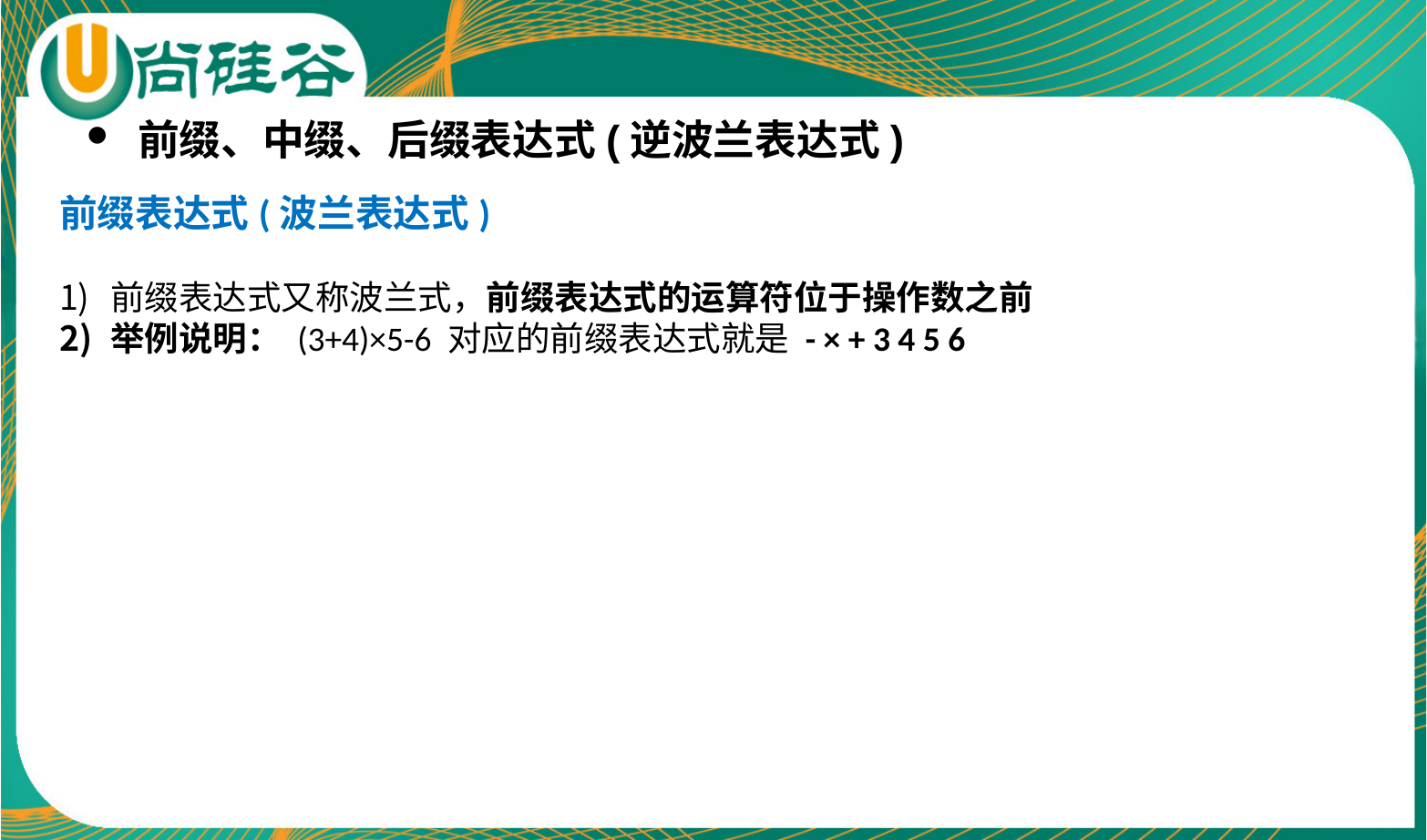

前缀、中缀、后缀表达式(逆波兰表达式)
前缀表达式(波兰表达式)

前缀表达式又称波兰式，前缀表达式的运算符位于操作数之前
举例说明： (3+4)×5-6 对应的前缀表达式就是 - × + 3 4 5 6